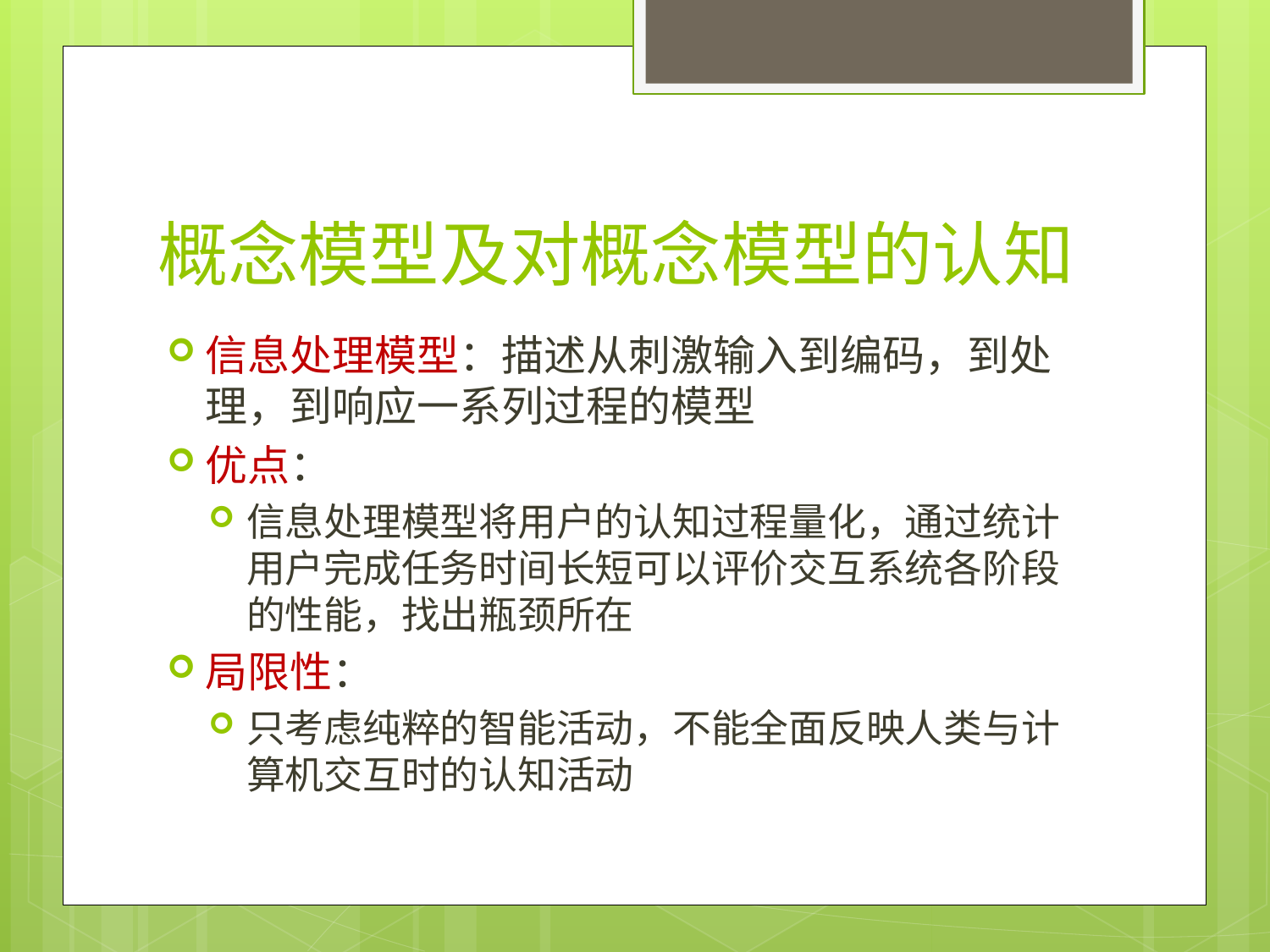

# 概念模型及对概念模型的认知
信息处理模型：描述从刺激输入到编码，到处理，到响应一系列过程的模型
优点：
信息处理模型将用户的认知过程量化，通过统计用户完成任务时间长短可以评价交互系统各阶段的性能，找出瓶颈所在
局限性：
只考虑纯粹的智能活动，不能全面反映人类与计算机交互时的认知活动